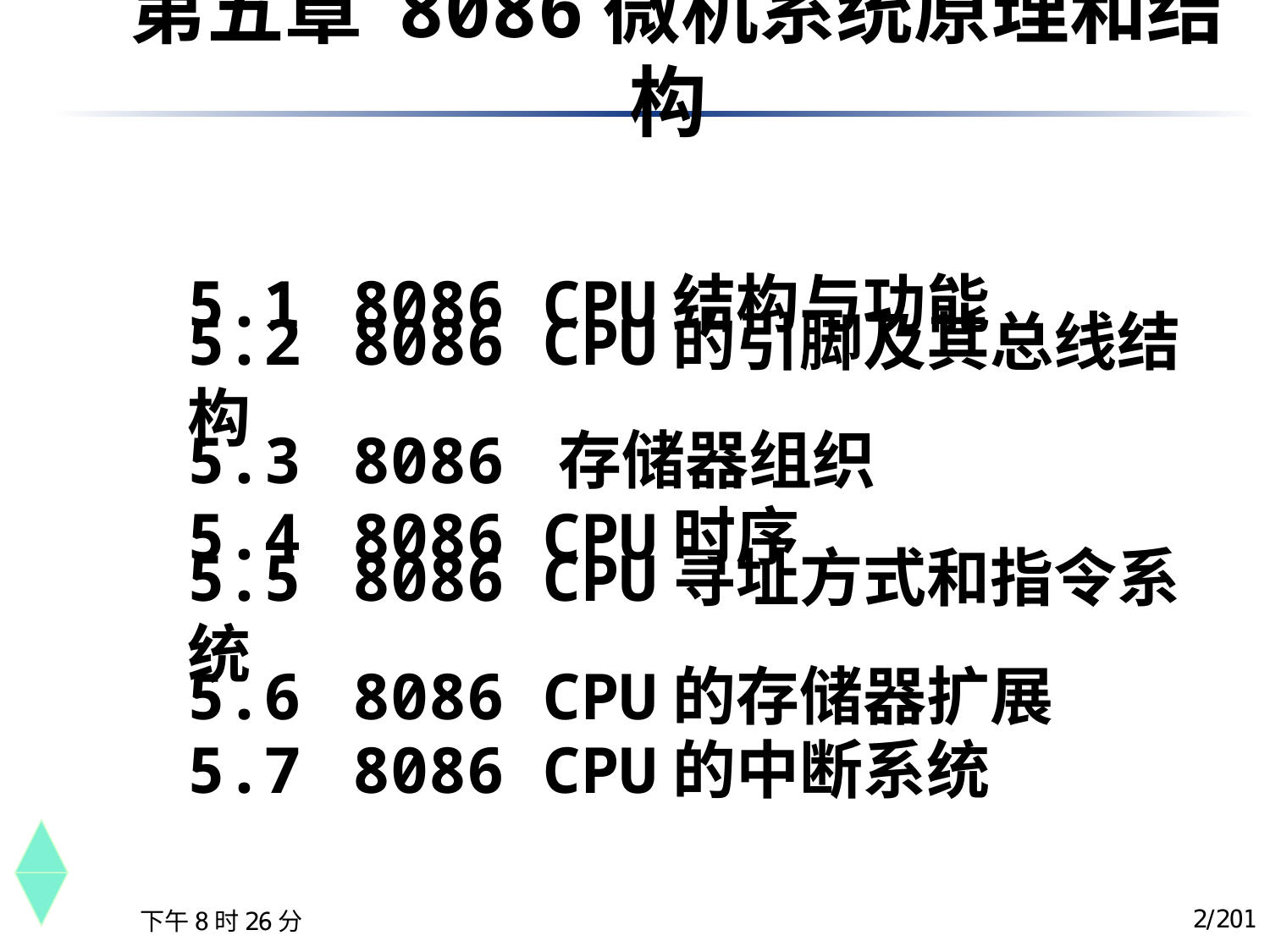

第五章 8086微机系统原理和结构
5.1	 8086 CPU结构与功能
5.2	 8086 CPU的引脚及其总线结构
5.3	 8086 存储器组织
5.4	 8086 CPU时序
5.5	 8086 CPU寻址方式和指令系统
5.6	 8086 CPU的存储器扩展
5.7	 8086 CPU的中断系统
2/201
下午8时26分